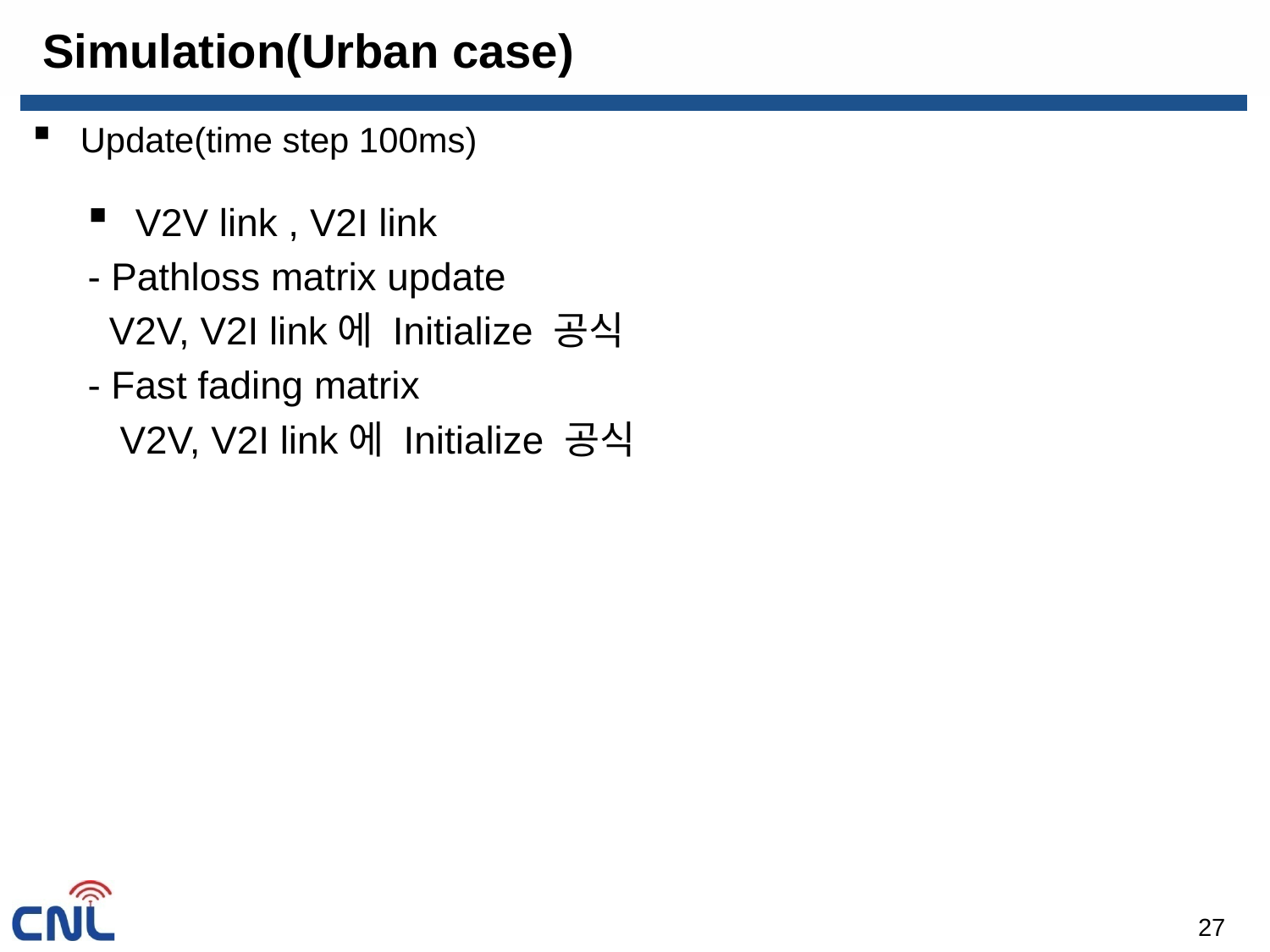

# Simulation(Urban case)
Update(time step 100ms)
V2V link , V2I link
- Pathloss matrix update
  V2V, V2I link에 Initialize 공식
- Fast fading matrix
   V2V, V2I link에 Initialize 공식

27